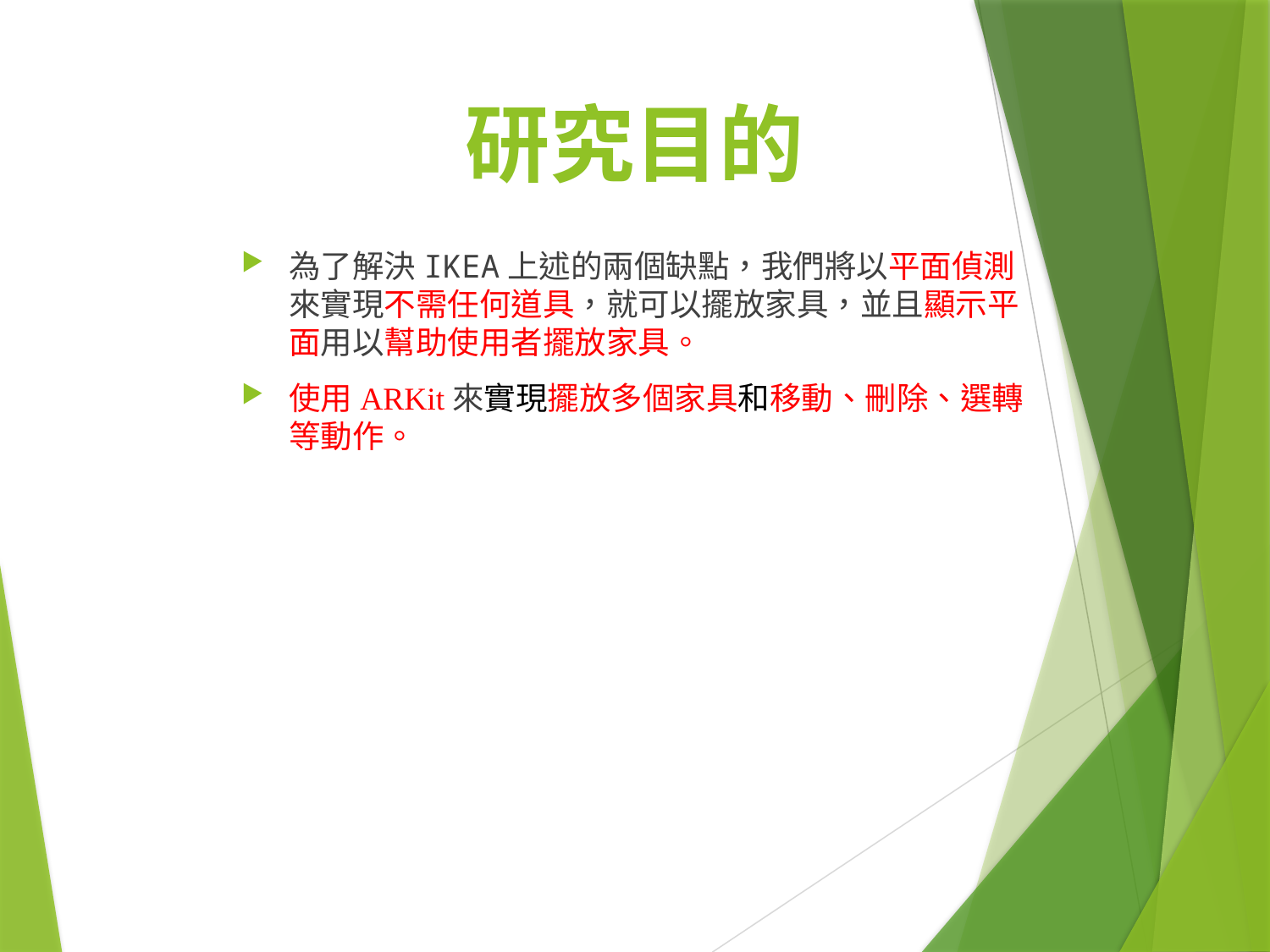

# 研究目的
為了解決IKEA上述的兩個缺點，我們將以平面偵測來實現不需任何道具，就可以擺放家具，並且顯示平面用以幫助使用者擺放家具。
使用ARKit來實現擺放多個家具和移動、刪除、選轉等動作。